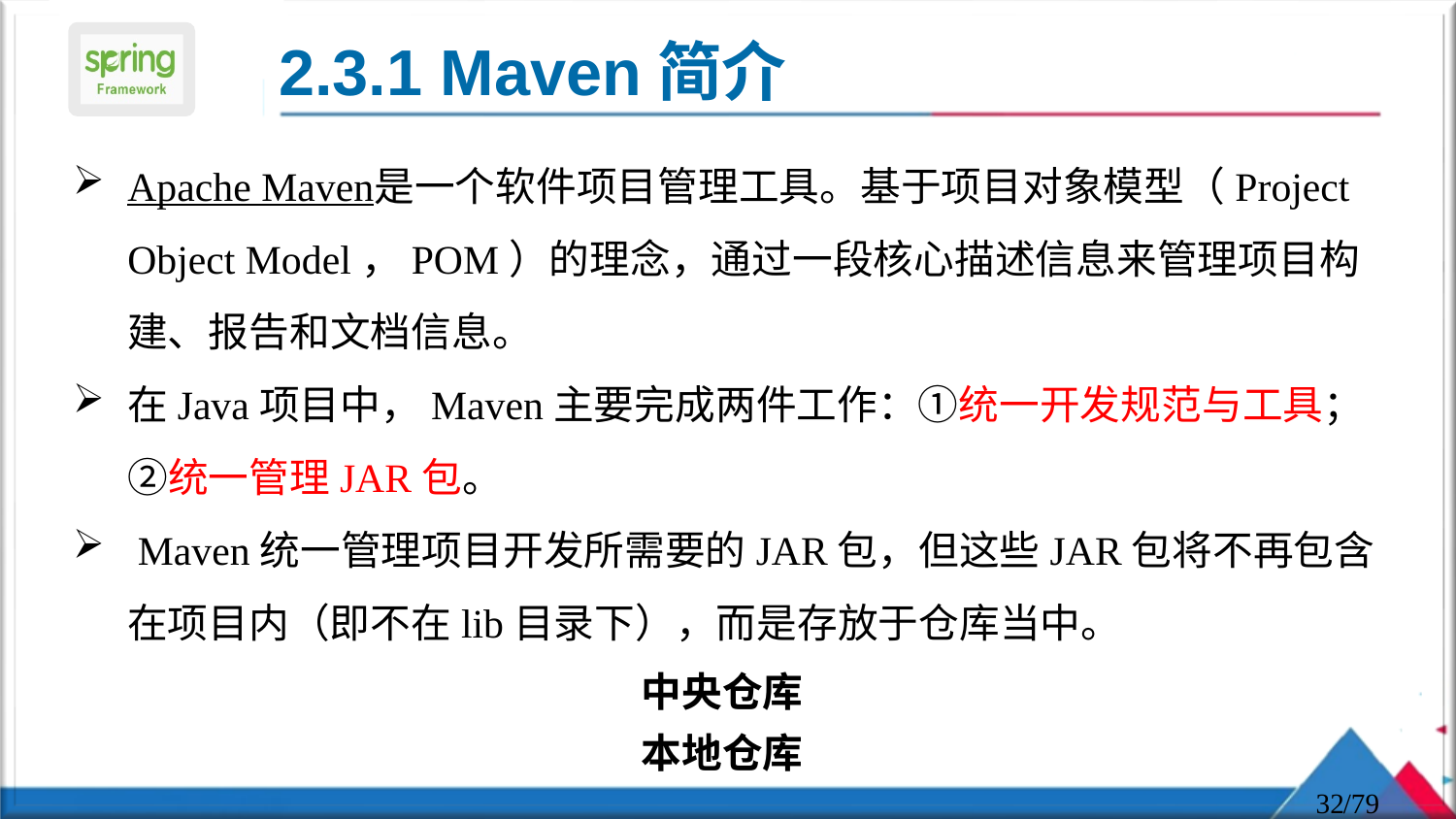

# 2.3.1 Maven简介
Apache Maven是一个软件项目管理工具。基于项目对象模型（Project Object Model，POM）的理念，通过一段核心描述信息来管理项目构建、报告和文档信息。
在Java项目中，Maven主要完成两件工作：①统一开发规范与工具；②统一管理JAR包。
 Maven统一管理项目开发所需要的JAR包，但这些JAR包将不再包含在项目内（即不在lib目录下），而是存放于仓库当中。
中央仓库
本地仓库
32
/79